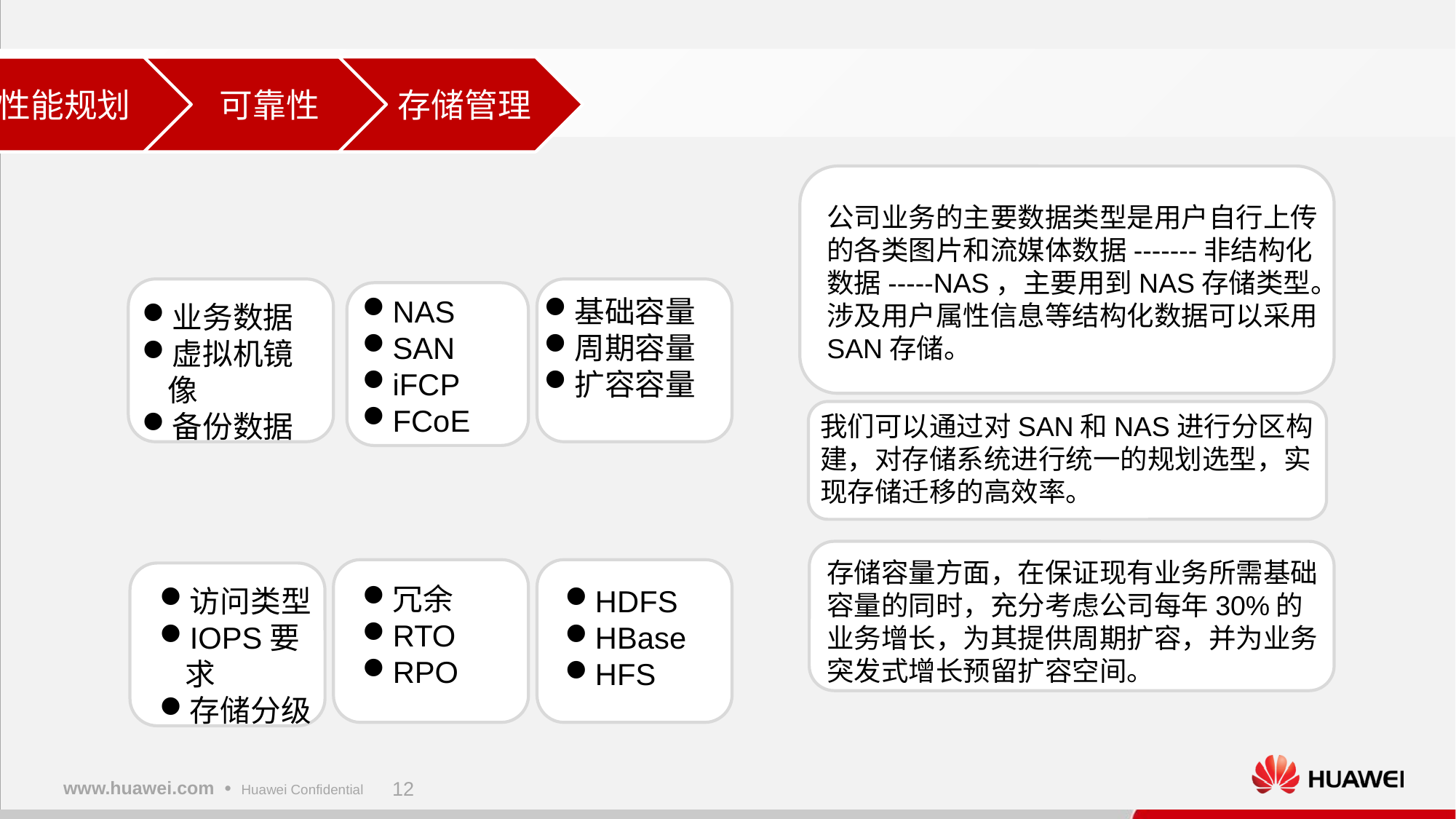

数据存储方案
应用场景
存储类型
容量规划

公司业务的主要数据类型是用户自行上传的各类图片和流媒体数据-------非结构化数据-----NAS，主要用到NAS存储类型。涉及用户属性信息等结构化数据可以采用SAN存储。

NAS
SAN
iFCP
FCoE

基础容量
周期容量
扩容容量

业务数据
虚拟机镜像
备份数据

对于
我们可以通过对SAN和NAS进行分区构建，对存储系统进行统一的规划选型，实现存储迁移的高效率。
性能规划
可靠性
存储管理

存储容量方面，在保证现有业务所需基础容量的同时，充分考虑公司每年30%的业务增长，为其提供周期扩容，并为业务突发式增长预留扩容空间。

冗余
RTO
RPO

HDFS
HBase
HFS

访问类型
IOPS要求
存储分级